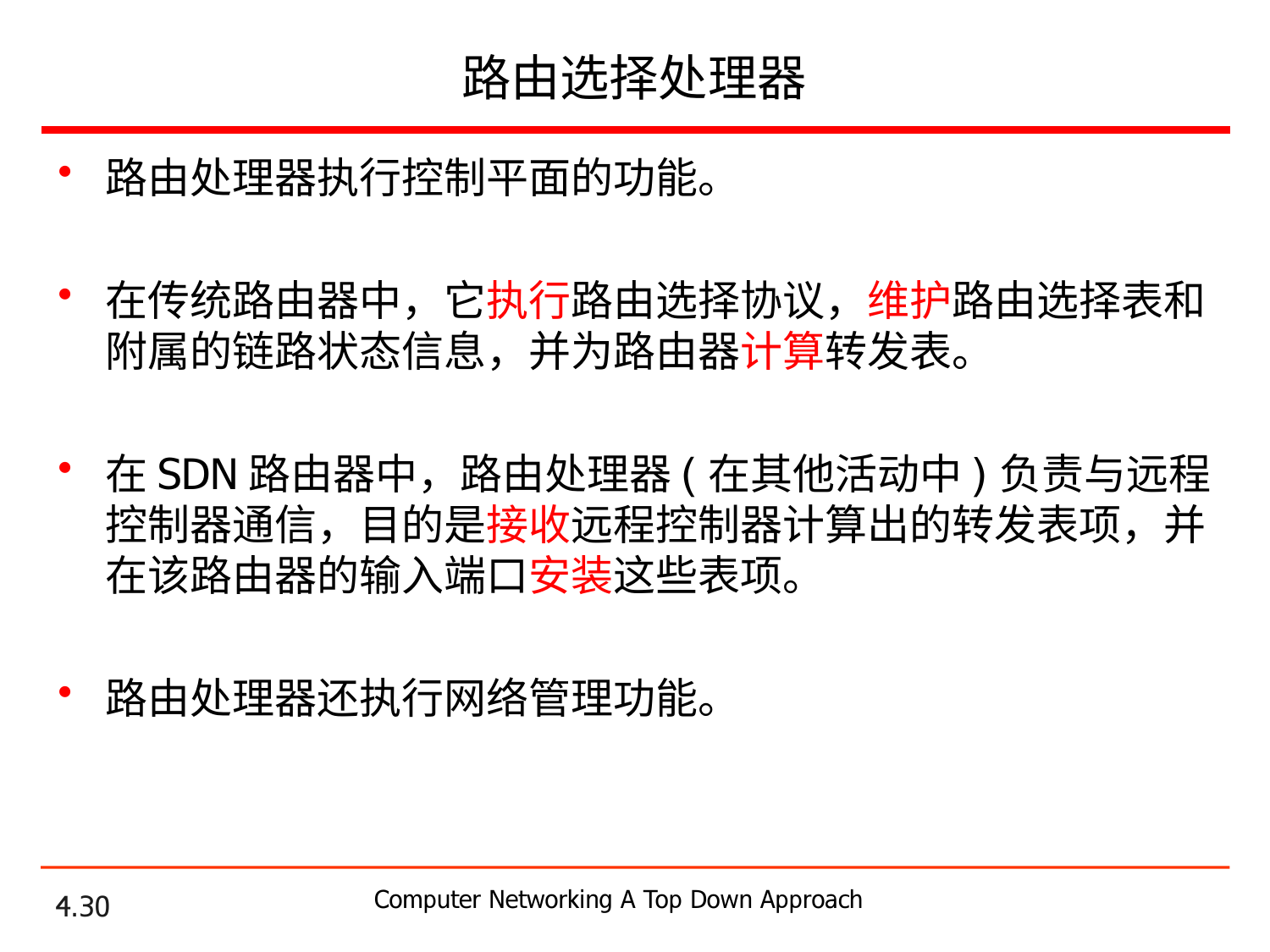

# 路由选择处理器
路由处理器执行控制平面的功能。

在传统路由器中，它执行路由选择协议，维护路由选择表和附属的链路状态信息，并为路由器计算转发表。

在SDN路由器中，路由处理器(在其他活动中)负责与远程控制器通信，目的是接收远程控制器计算出的转发表项，并在该路由器的输入端口安装这些表项。

路由处理器还执行网络管理功能。